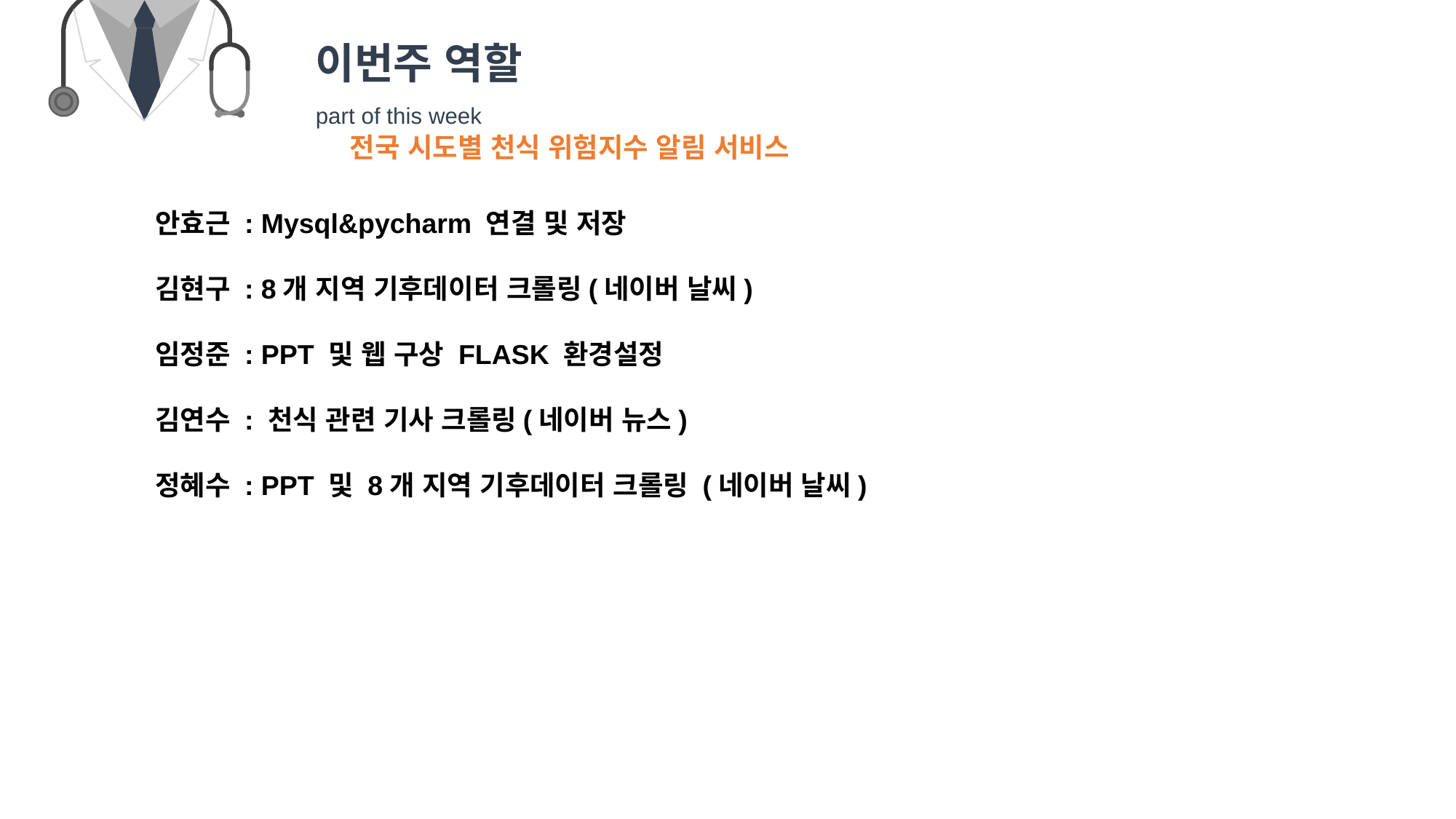

이번주 역할
part of this week
전국 시도별 천식 위험지수 알림 서비스
안효근 : Mysql&pycharm 연결 및 저장

김현구 : 8개 지역 기후데이터 크롤링(네이버 날씨)

임정준 : PPT 및 웹 구상 FLASK 환경설정

김연수 : 천식 관련 기사 크롤링(네이버 뉴스)

정혜수 : PPT 및 8개 지역 기후데이터 크롤링 (네이버 날씨)